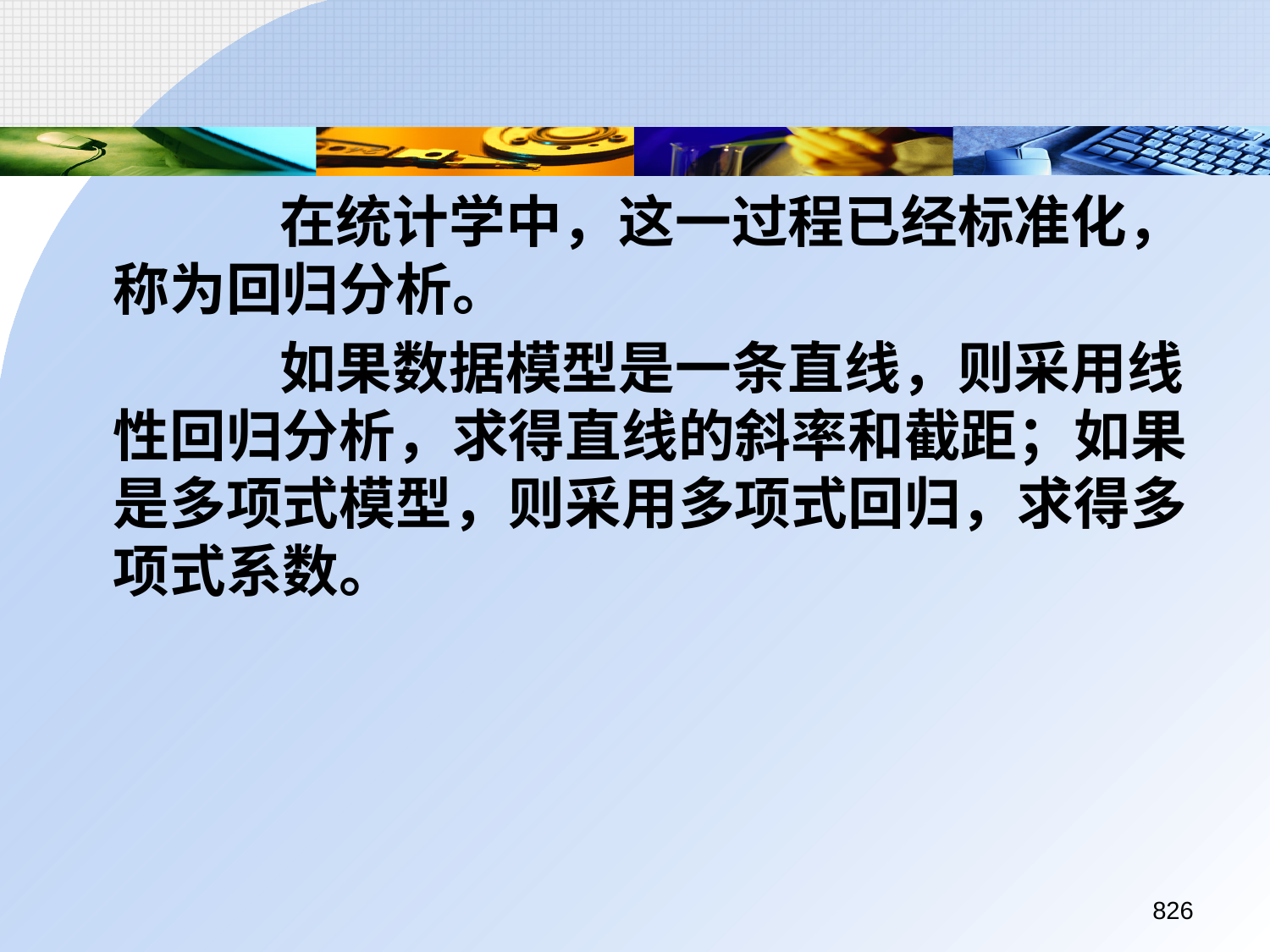

在统计学中，这一过程已经标准化，称为回归分析。
		  如果数据模型是一条直线，则采用线性回归分析，求得直线的斜率和截距；如果是多项式模型，则采用多项式回归，求得多项式系数。

826